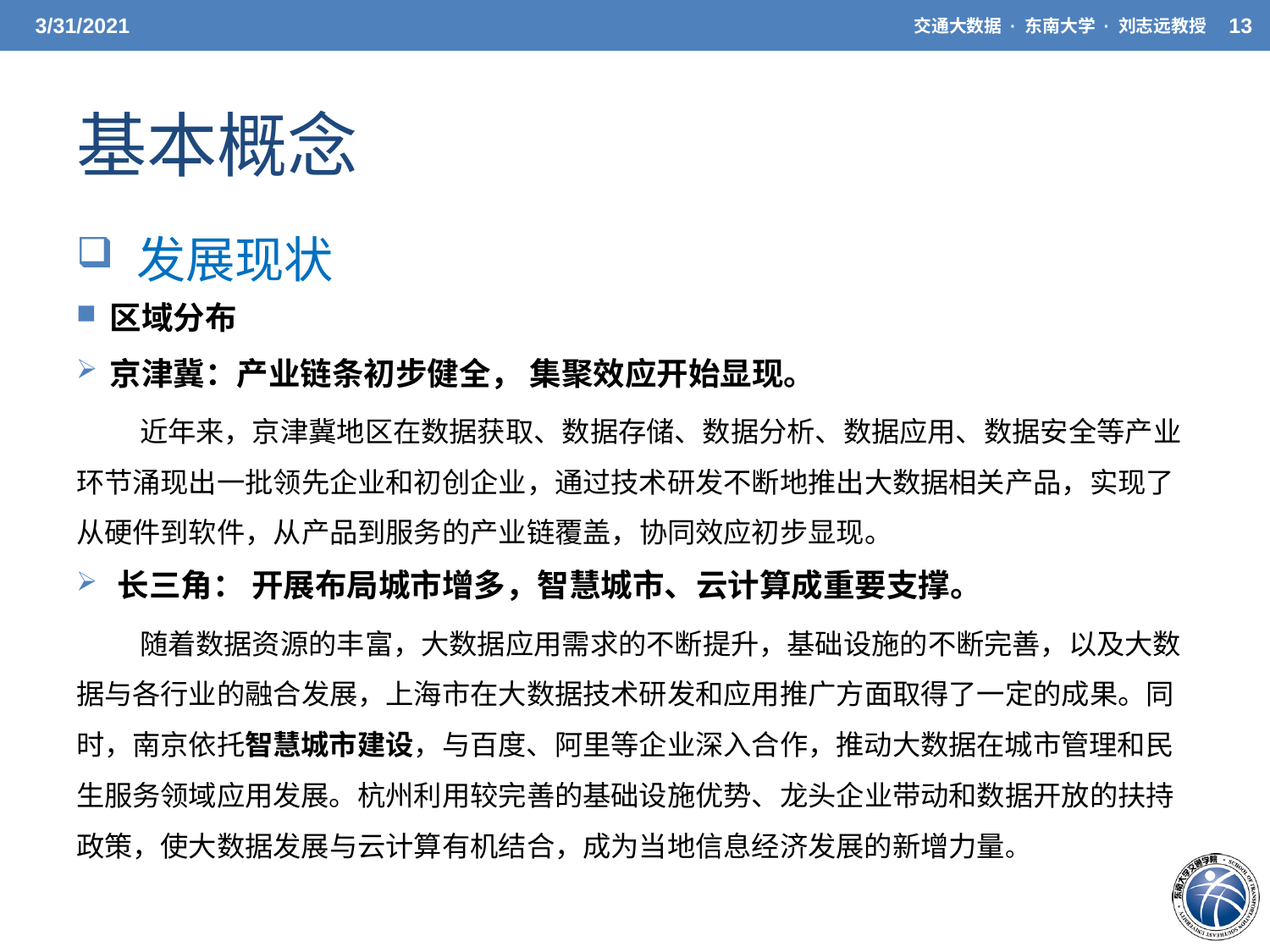

3/31/2021
交通大数据 · 东南大学 · 刘志远教授
13
# 基本概念
 发展现状
区域分布
京津冀：产业链条初步健全， 集聚效应开始显现。
近年来，京津冀地区在数据获取、数据存储、数据分析、数据应用、数据安全等产业环节涌现出一批领先企业和初创企业，通过技术研发不断地推出大数据相关产品，实现了从硬件到软件，从产品到服务的产业链覆盖，协同效应初步显现。
长三角： 开展布局城市增多，智慧城市、云计算成重要支撑。
随着数据资源的丰富，大数据应用需求的不断提升，基础设施的不断完善，以及大数据与各行业的融合发展，上海市在大数据技术研发和应用推广方面取得了一定的成果。同时，南京依托智慧城市建设，与百度、阿里等企业深入合作，推动大数据在城市管理和民生服务领域应用发展。杭州利用较完善的基础设施优势、龙头企业带动和数据开放的扶持政策，使大数据发展与云计算有机结合，成为当地信息经济发展的新增力量。